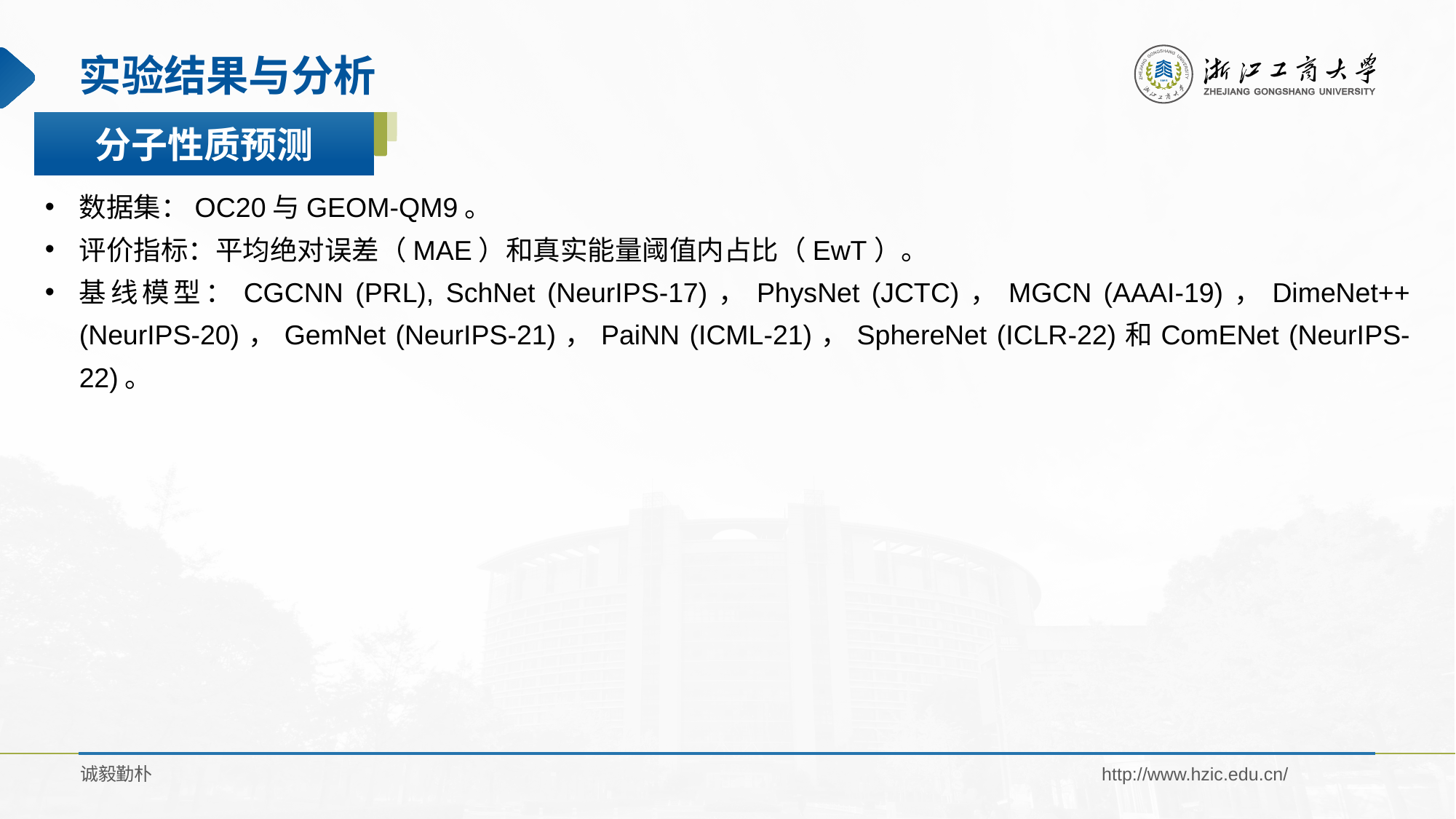

# 实验结果与分析
分子性质预测

数据集：OC20与GEOM-QM9。
评价指标：平均绝对误差（MAE）和真实能量阈值内占比（EwT）。
基线模型：CGCNN (PRL), SchNet (NeurIPS-17)，PhysNet (JCTC)，MGCN (AAAI-19)，DimeNet++ (NeurIPS-20)，GemNet (NeurIPS-21)，PaiNN (ICML-21)，SphereNet (ICLR-22)和ComENet (NeurIPS-22)。